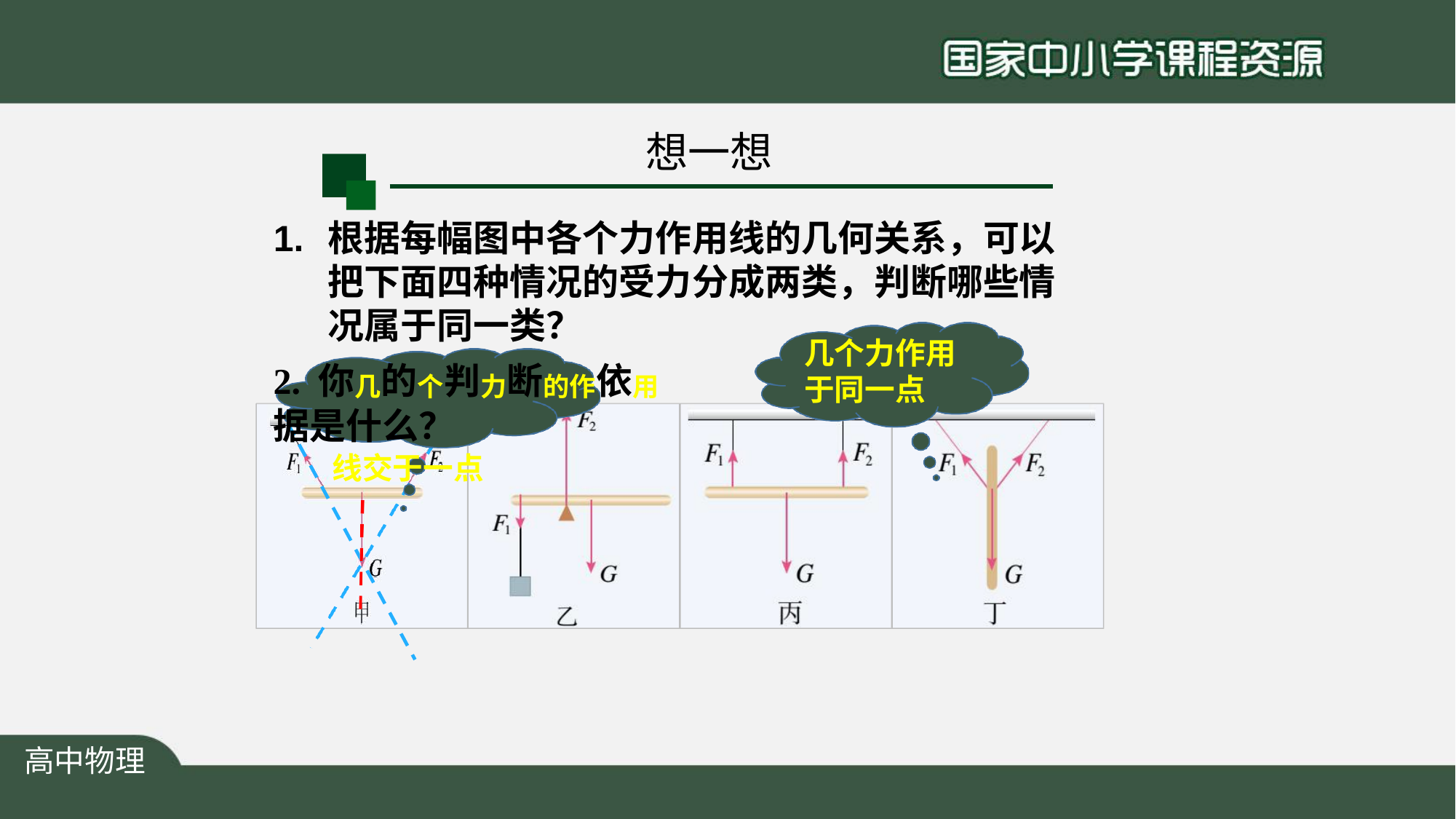

想一想

# 1.	根据每幅图中各个力作用线的几何关系，可以 把下面四种情况的受力分成两类，判断哪些情
况属于同一类？
2. 你几的个判力断的作依用据是什么？
线交于一点

几个力作用 于同一点

高中物理